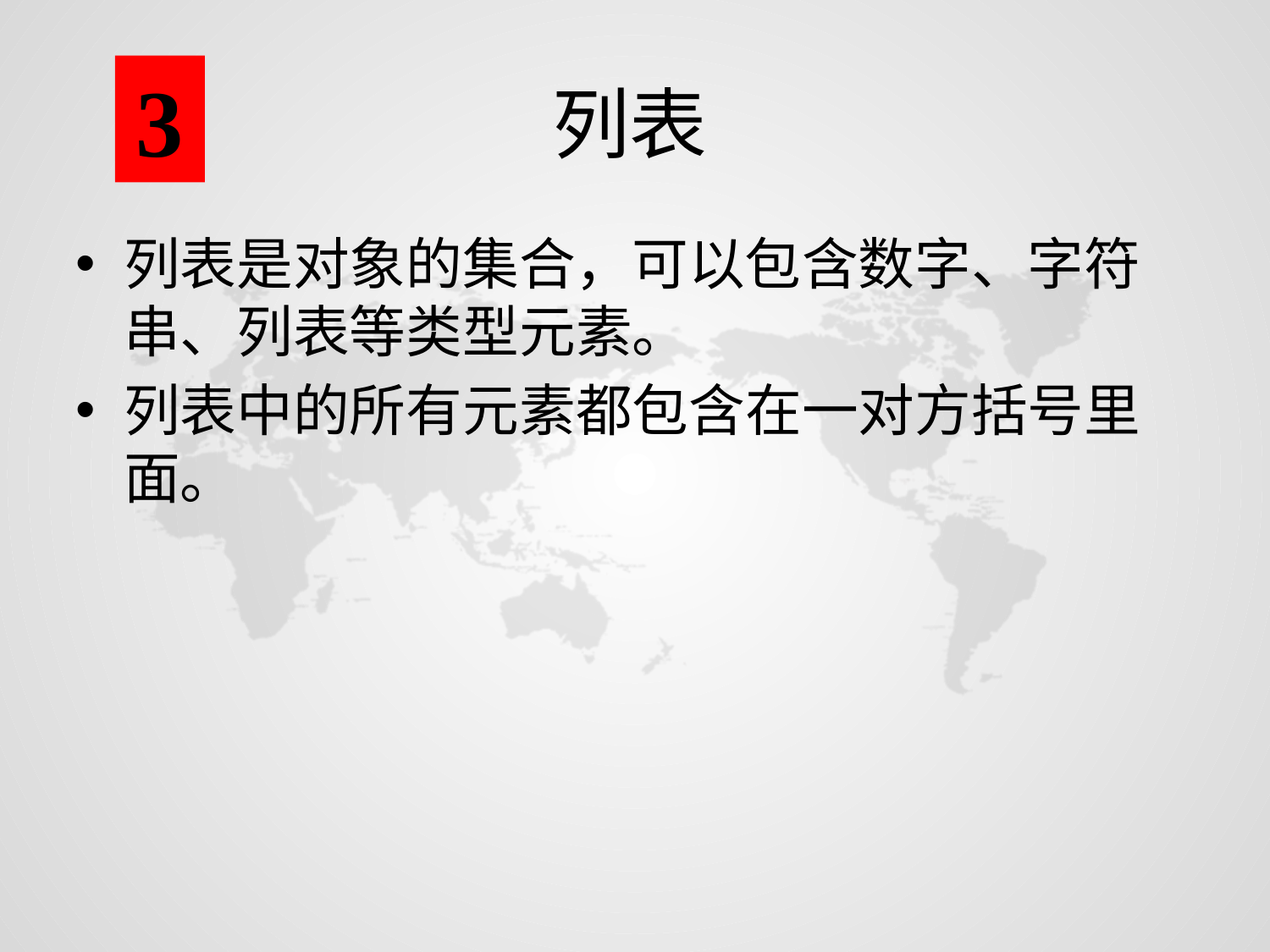

3
# 列表
列表是对象的集合，可以包含数字、字符串、列表等类型元素。
列表中的所有元素都包含在一对方括号里面。